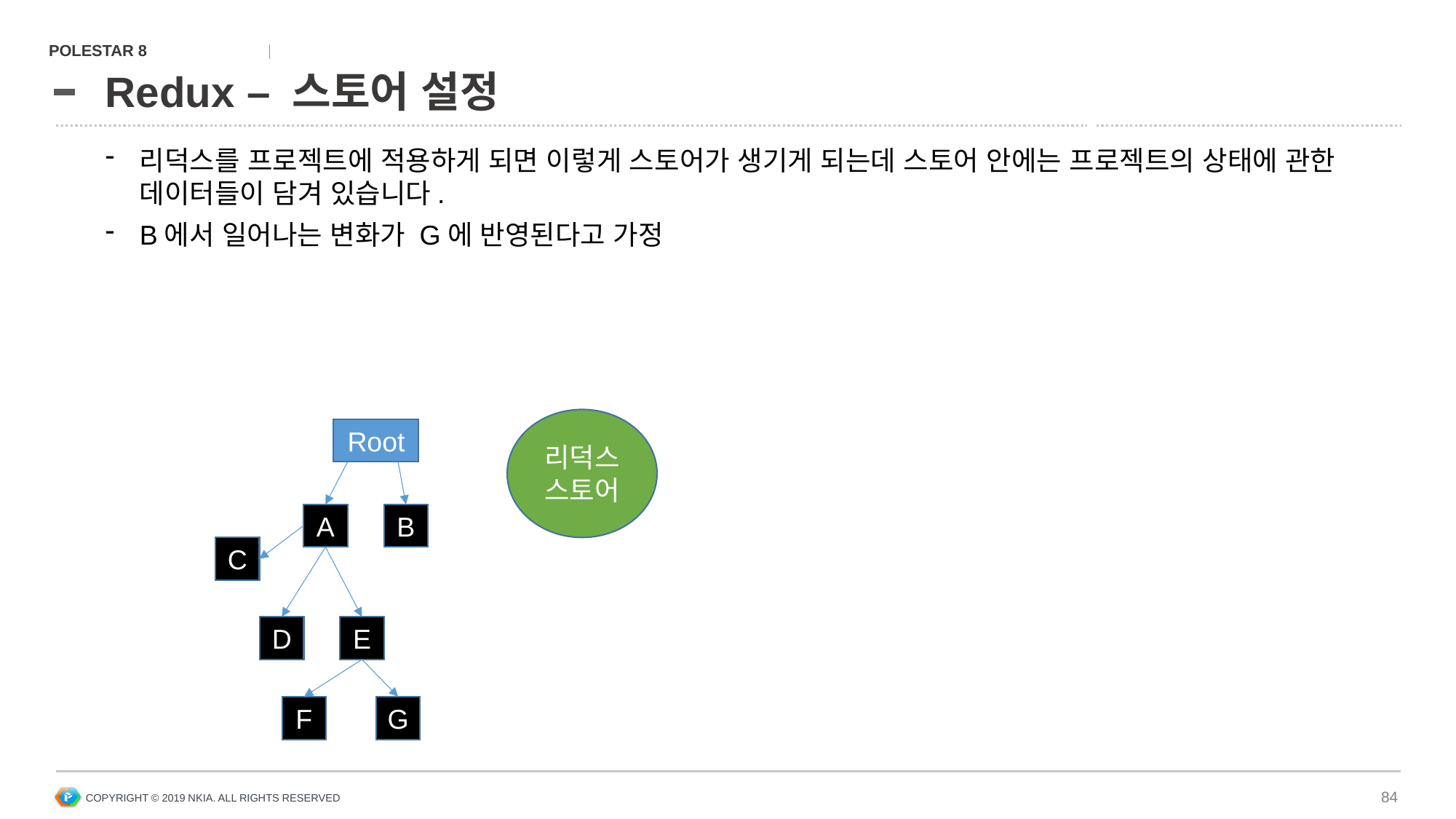

# Redux – 스토어 설정
리덕스를 프로젝트에 적용하게 되면 이렇게 스토어가 생기게 되는데 스토어 안에는 프로젝트의 상태에 관한 데이터들이 담겨 있습니다.
B에서 일어나는 변화가 G에 반영된다고 가정

리덕스스토어
Root
A
B
C
D
E
G
F